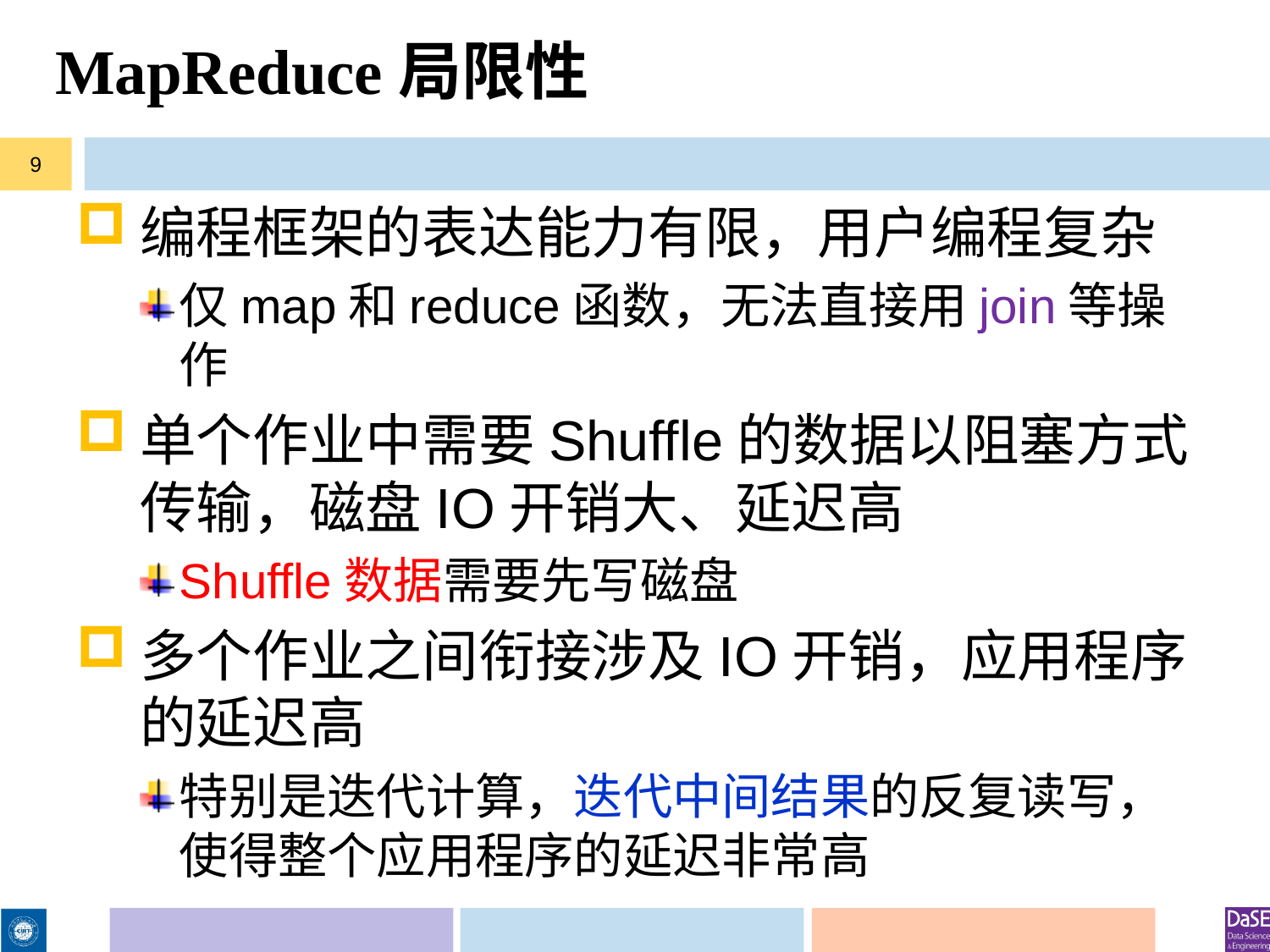

# MapReduce局限性
9
编程框架的表达能力有限，用户编程复杂
仅map和reduce函数，无法直接用join等操作
单个作业中需要Shuffle的数据以阻塞方式传输，磁盘IO开销大、延迟高
Shuffle数据需要先写磁盘
多个作业之间衔接涉及IO开销，应用程序的延迟高
特别是迭代计算，迭代中间结果的反复读写，使得整个应用程序的延迟非常高